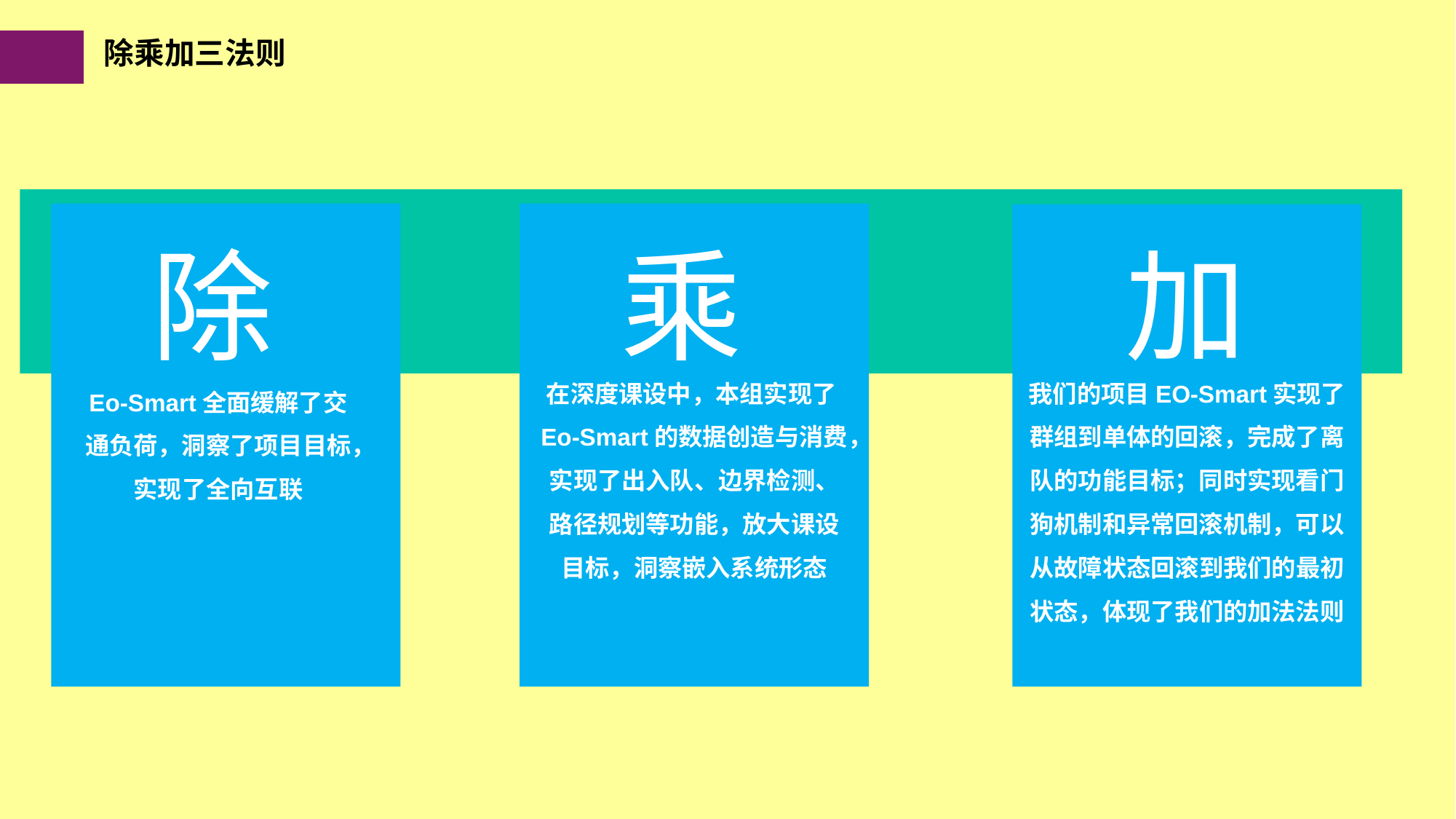

除乘加三法则

除
乘
加
在深度课设中，本组实现了Eo-Smart的数据创造与消费，实现了出入队、边界检测、路径规划等功能，放大课设目标，洞察嵌入系统形态
我们的项目EO-Smart实现了群组到单体的回滚，完成了离队的功能目标；同时实现看门狗机制和异常回滚机制，可以从故障状态回滚到我们的最初状态，体现了我们的加法法则
Eo-Smart全面缓解了交通负荷，洞察了项目目标，实现了全向互联